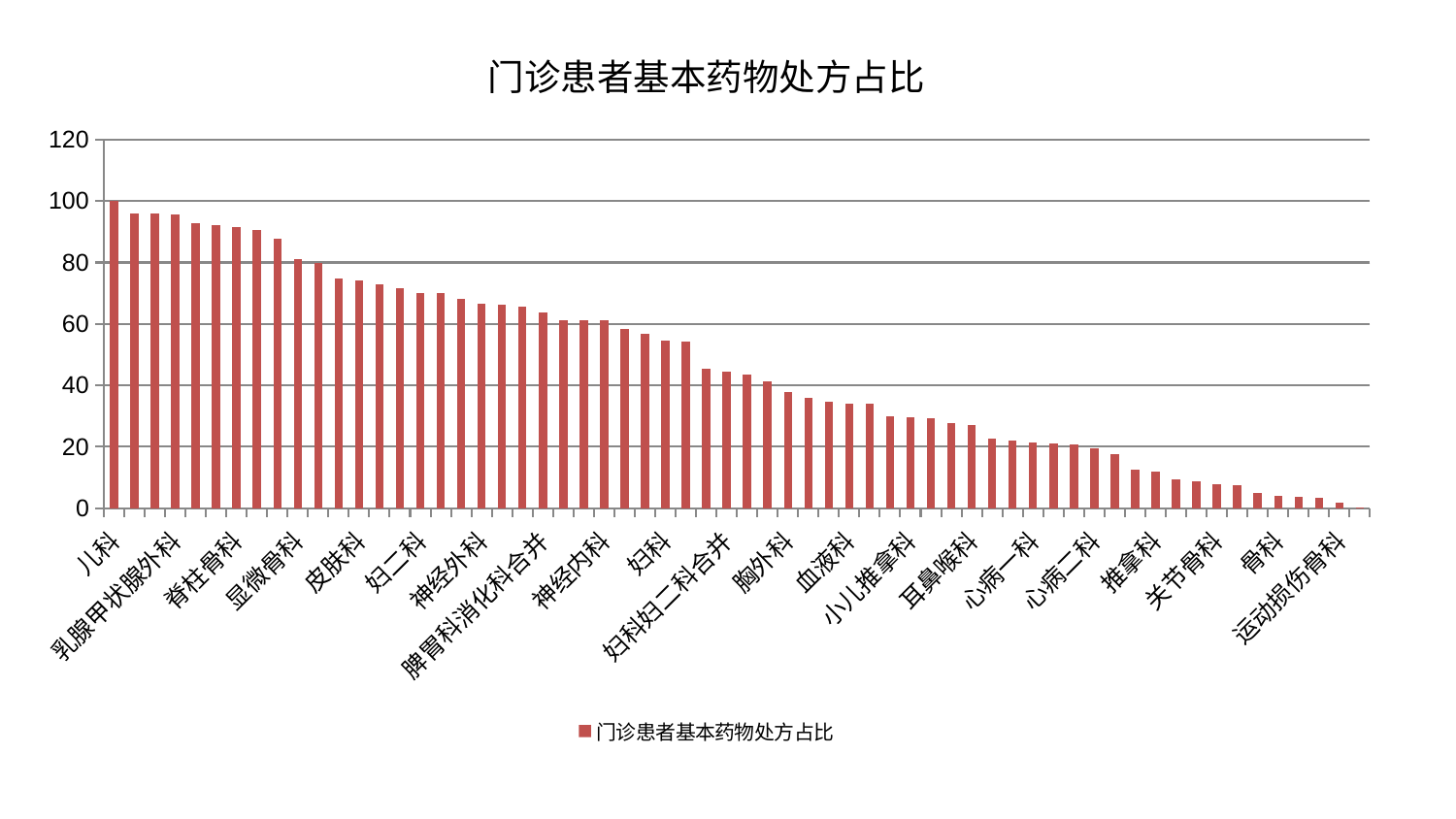

### Chart: 门诊患者基本药物处方占比

| Category | 门诊患者基本药物处方占比 |
|---|---|
| 儿科 | 100.0 |
| 脾胃病科 | 95.96516304712081 |
| 肝胆外科 | 95.94027827057748 |
| 乳腺甲状腺外科 | 95.72107039682038 |
| 内分泌科 | 92.79184729702341 |
| 东区肾病科 | 92.25806534569274 |
| 脊柱骨科 | 91.62231327304133 |
| 肿瘤内科 | 90.73816687274932 |
| 泌尿外科 | 87.79407378913018 |
| 显微骨科 | 81.16392922506415 |
| 重症医学科 | 79.88679986689652 |
| 西区重症医学科 | 74.68745137984216 |
| 皮肤科 | 74.03011620985949 |
| 小儿骨科 | 72.87237905558837 |
| 肾病科 | 71.6202091889695 |
| 妇二科 | 70.21756438883264 |
| 肛肠科 | 70.17359696551495 |
| 心血管内科 | 68.24627287078269 |
| 神经外科 | 66.49463067257624 |
| 治未病中心 | 66.23977527066178 |
| 康复科 | 65.74250208478428 |
| 脾胃科消化科合并 | 63.725457104848935 |
| 消化内科 | 61.19547583213769 |
| 脑病三科 | 61.191412295858136 |
| 神经内科 | 61.09313782080275 |
| 心病四科 | 58.37010349257172 |
| 脑病二科 | 56.73072755870594 |
| 妇科 | 54.481795598521686 |
| 老年医学科 | 54.252536015403706 |
| 产科 | 45.54613510775014 |
| 妇科妇二科合并 | 44.518575988753284 |
| 综合内科 | 43.62411885553452 |
| 肾脏内科 | 41.37667067872822 |
| 胸外科 | 37.86382555162331 |
| 风湿病科 | 36.08491318016511 |
| 东区重症医学科 | 34.737609374112765 |
| 血液科 | 34.08288753494653 |
| 身心医学科 | 33.947014800763256 |
| 心病三科 | 29.82279507162364 |
| 小儿推拿科 | 29.657835820671252 |
| 美容皮肤科 | 29.39390495451688 |
| 口腔科 | 27.75678673460284 |
| 耳鼻喉科 | 27.02510676637593 |
| 微创骨科 | 22.686631151087443 |
| 周围血管科 | 21.90512034720442 |
| 心病一科 | 21.437947860310324 |
| 眼科 | 21.067549022552033 |
| 脑病一科 | 20.74412273299202 |
| 心病二科 | 19.405594612061748 |
| 男科 | 17.563248838197776 |
| 针灸科 | 12.532867508452883 |
| 推拿科 | 12.020527023440275 |
| 肝病科 | 9.340865338443272 |
| 普通外科 | 8.671681444492506 |
| 关节骨科 | 7.712913433356828 |
| 中医外治中心 | 7.420506826973661 |
| 呼吸内科 | 5.088973942998853 |
| 骨科 | 3.950636573552147 |
| 创伤骨科 | 3.7435788098685303 |
| 中医经典科 | 3.365691592784703 |
| 运动损伤骨科 | 1.7187780710034242 |
| 医院 | 0.3238 |
59